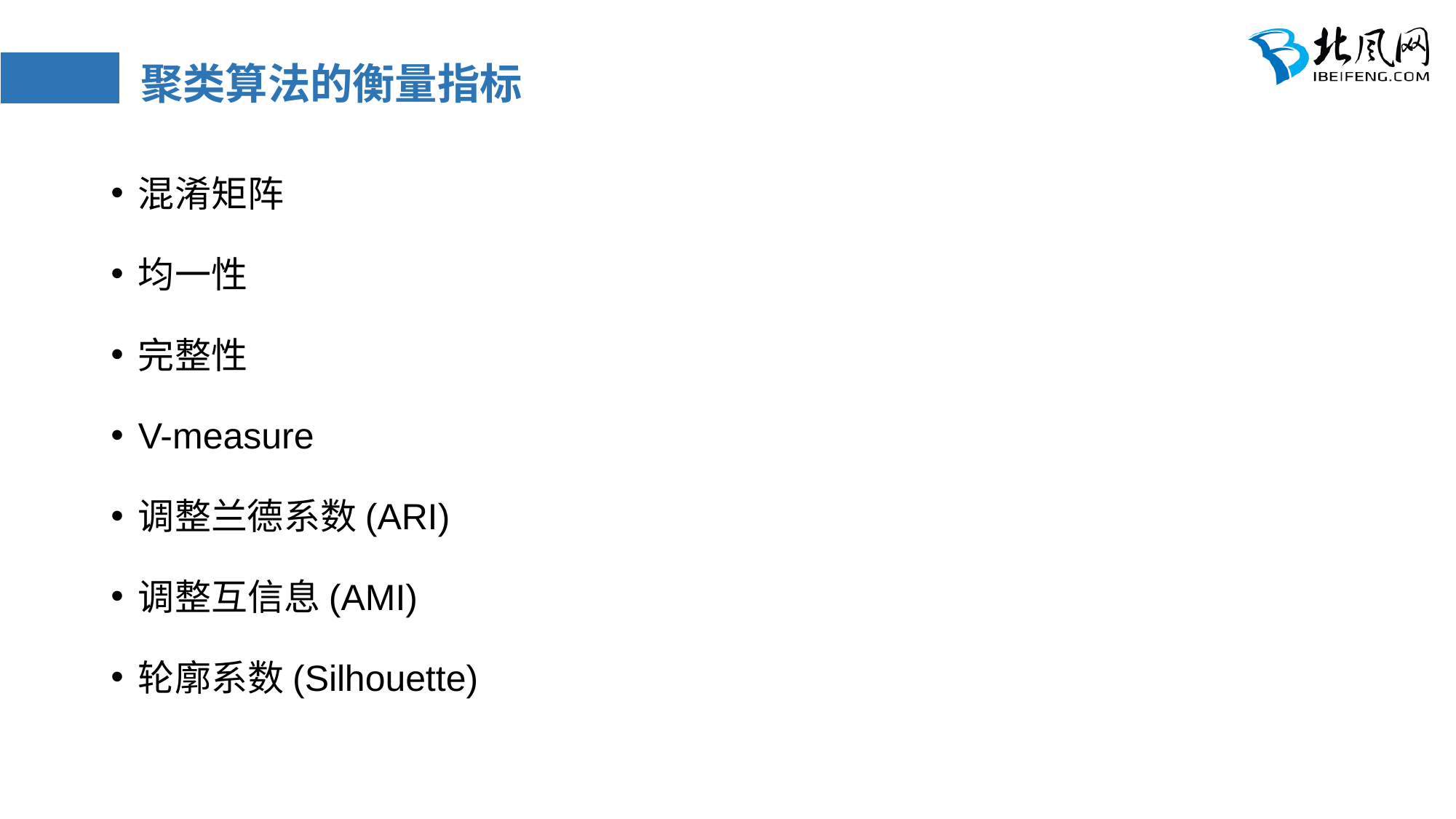

# 聚类算法的衡量指标
混淆矩阵
均一性
完整性
V-measure
调整兰德系数(ARI)
调整互信息(AMI)
轮廓系数(Silhouette)